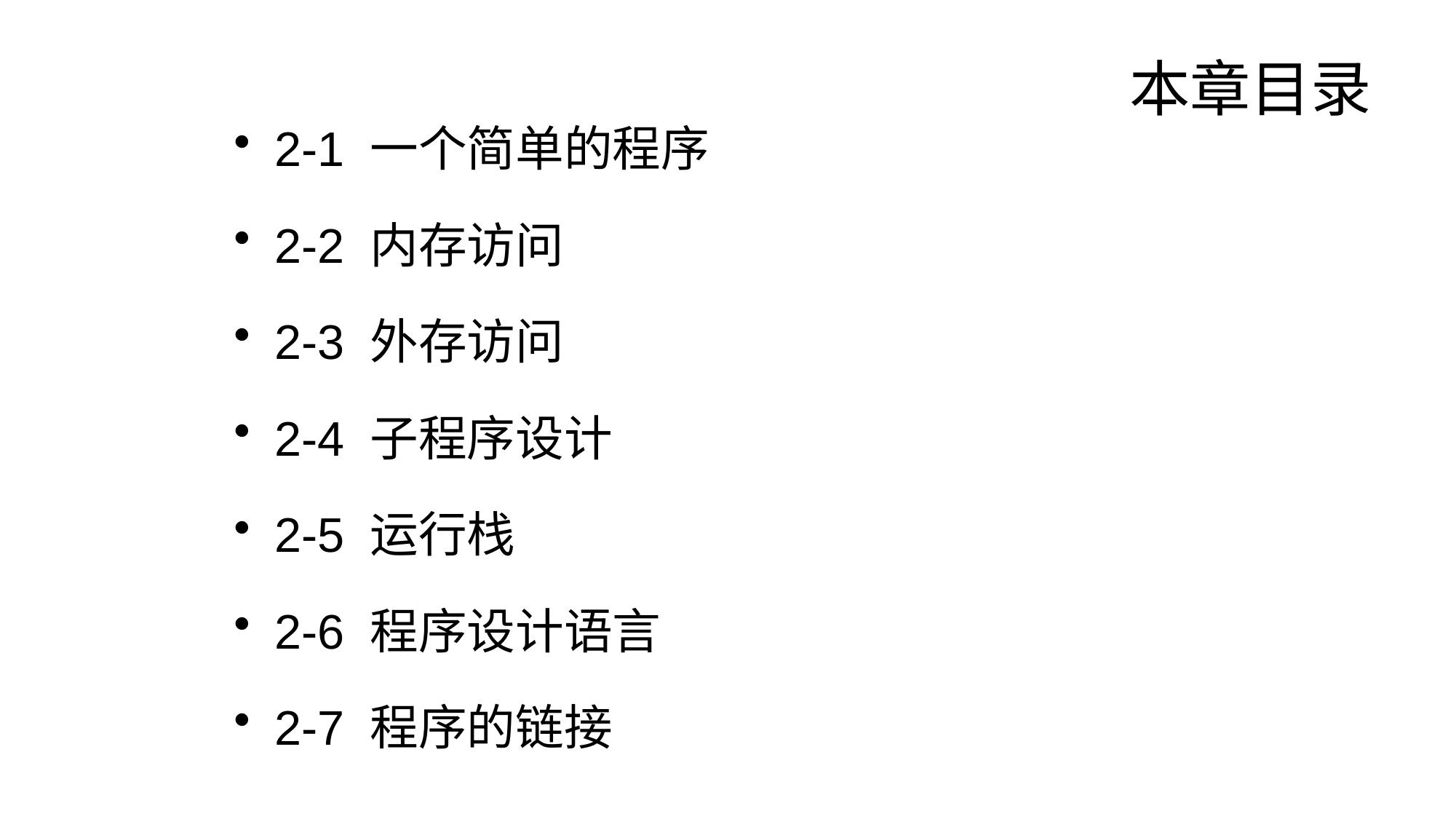

# 本章目录
2-1 一个简单的程序
2-2 内存访问
2-3 外存访问
2-4 子程序设计
2-5 运行栈
2-6 程序设计语言
2-7 程序的链接